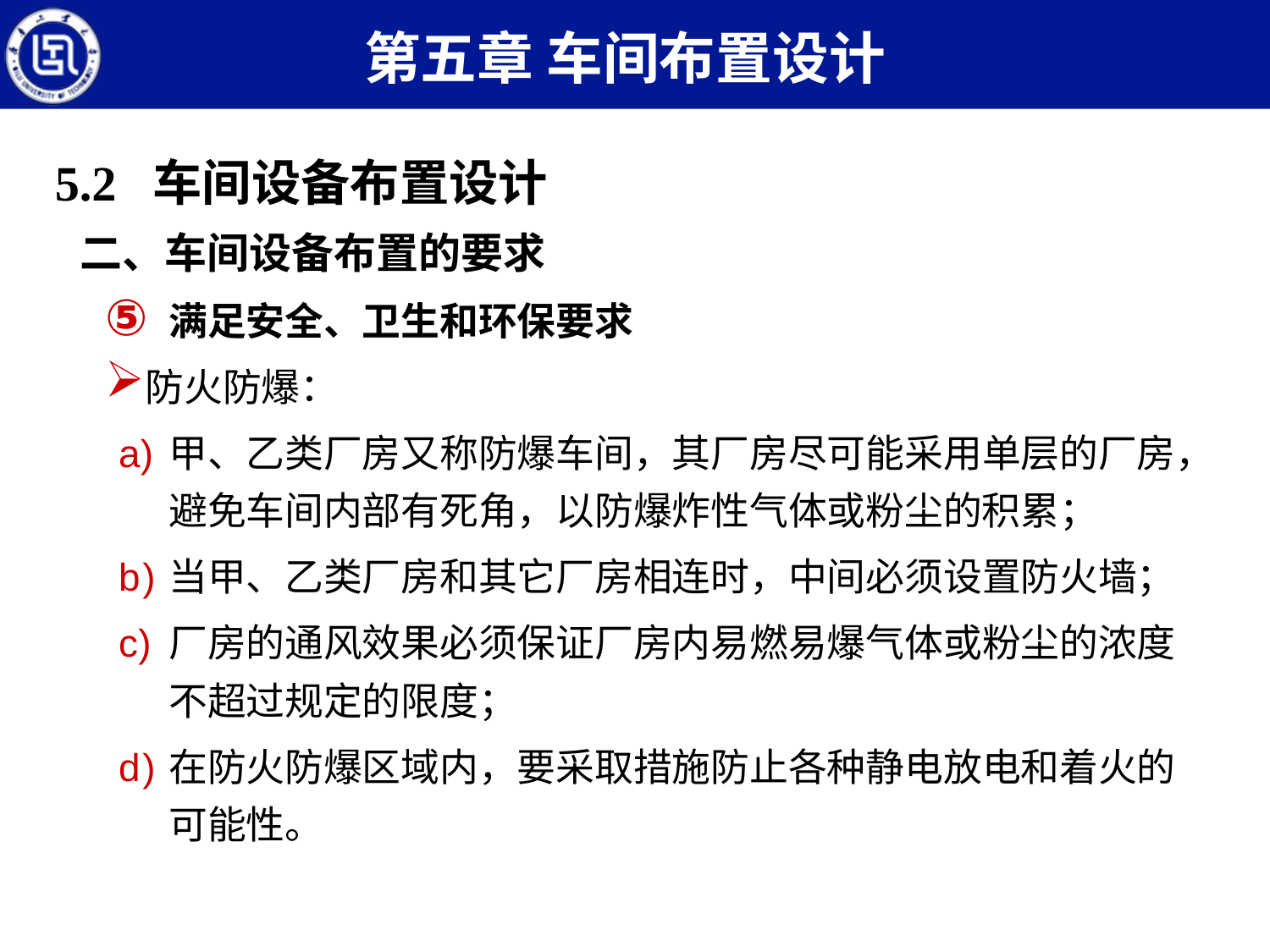

第五章 车间布置设计
5.2  车间设备布置设计
二、车间设备布置的要求
满足安全、卫生和环保要求
防火防爆：
甲、乙类厂房又称防爆车间，其厂房尽可能采用单层的厂房，避免车间内部有死角，以防爆炸性气体或粉尘的积累；
当甲、乙类厂房和其它厂房相连时，中间必须设置防火墙；
厂房的通风效果必须保证厂房内易燃易爆气体或粉尘的浓度不超过规定的限度；
在防火防爆区域内，要采取措施防止各种静电放电和着火的可能性。